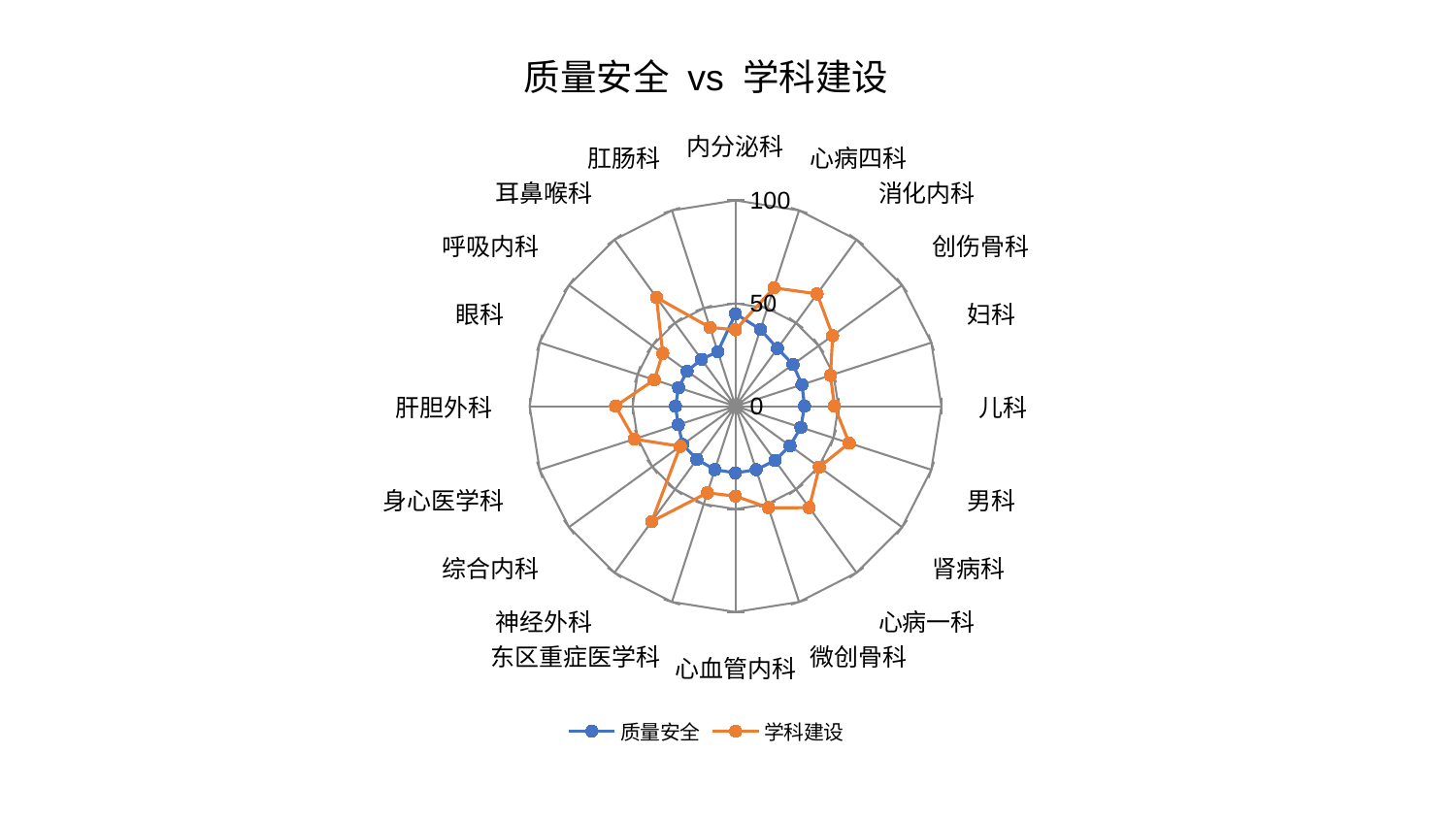

### Chart: 质量安全 vs 学科建设

| Category | 质量安全 | 学科建设 |
|---|---|---|
| 内分泌科 | 44.92404594241911 | 37.13792754570196 |
| 心病四科 | 39.245720249928695 | 60.44788789056945 |
| 消化内科 | 34.6754103253369 | 67.46908252060871 |
| 创伤骨科 | 34.51754472604117 | 58.34800356418736 |
| 妇科 | 33.940054871574844 | 48.514869858607305 |
| 儿科 | 33.51904138823221 | 48.051194035701116 |
| 男科 | 33.39077904057369 | 58.084591777848566 |
| 肾病科 | 32.731575237055004 | 50.32558862355213 |
| 心病一科 | 32.657979703108246 | 60.953372605712794 |
| 微创骨科 | 32.45326983850201 | 51.872519501535066 |
| 心血管内科 | 32.43828941032196 | 43.71466078083509 |
| 东区重症医学科 | 32.4115476560669 | 44.27888711928099 |
| 神经外科 | 31.94648026194499 | 69.24498430806847 |
| 综合内科 | 31.714042912695607 | 33.17301527736729 |
| 身心医学科 | 29.264643873644808 | 51.71441983648344 |
| 肝胆外科 | 29.17740920100876 | 58.26412272098901 |
| 眼科 | 29.076099163904882 | 41.49706390636041 |
| 呼吸内科 | 29.043234004773705 | 43.69759384055354 |
| 耳鼻喉科 | 28.178576892155228 | 65.31548998878053 |
| 肛肠科 | 27.85727627319409 | 40.27069708671841 |
4